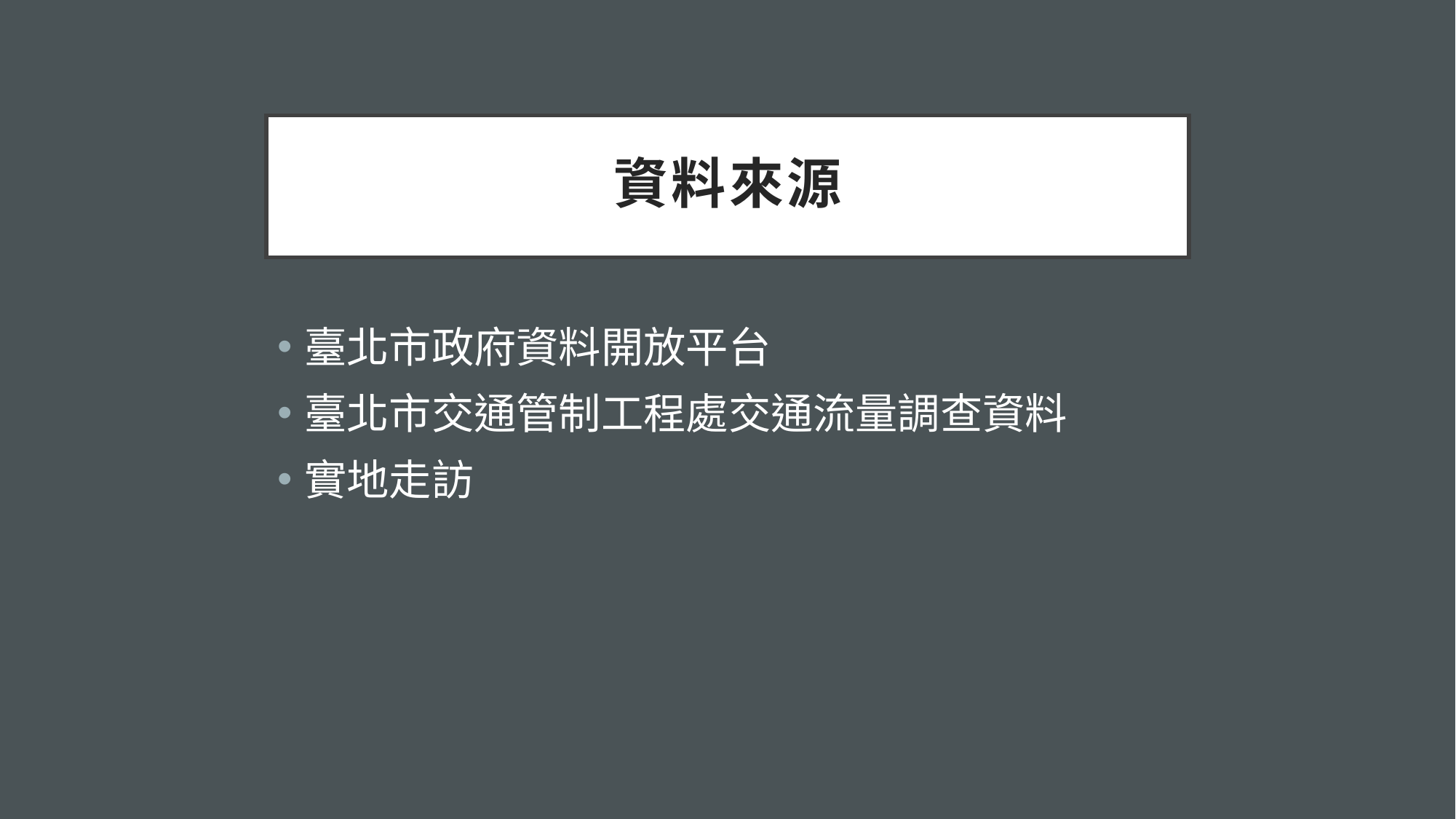

# 資料來源
臺北市政府資料開放平台
臺北市交通管制工程處交通流量調查資料
實地走訪